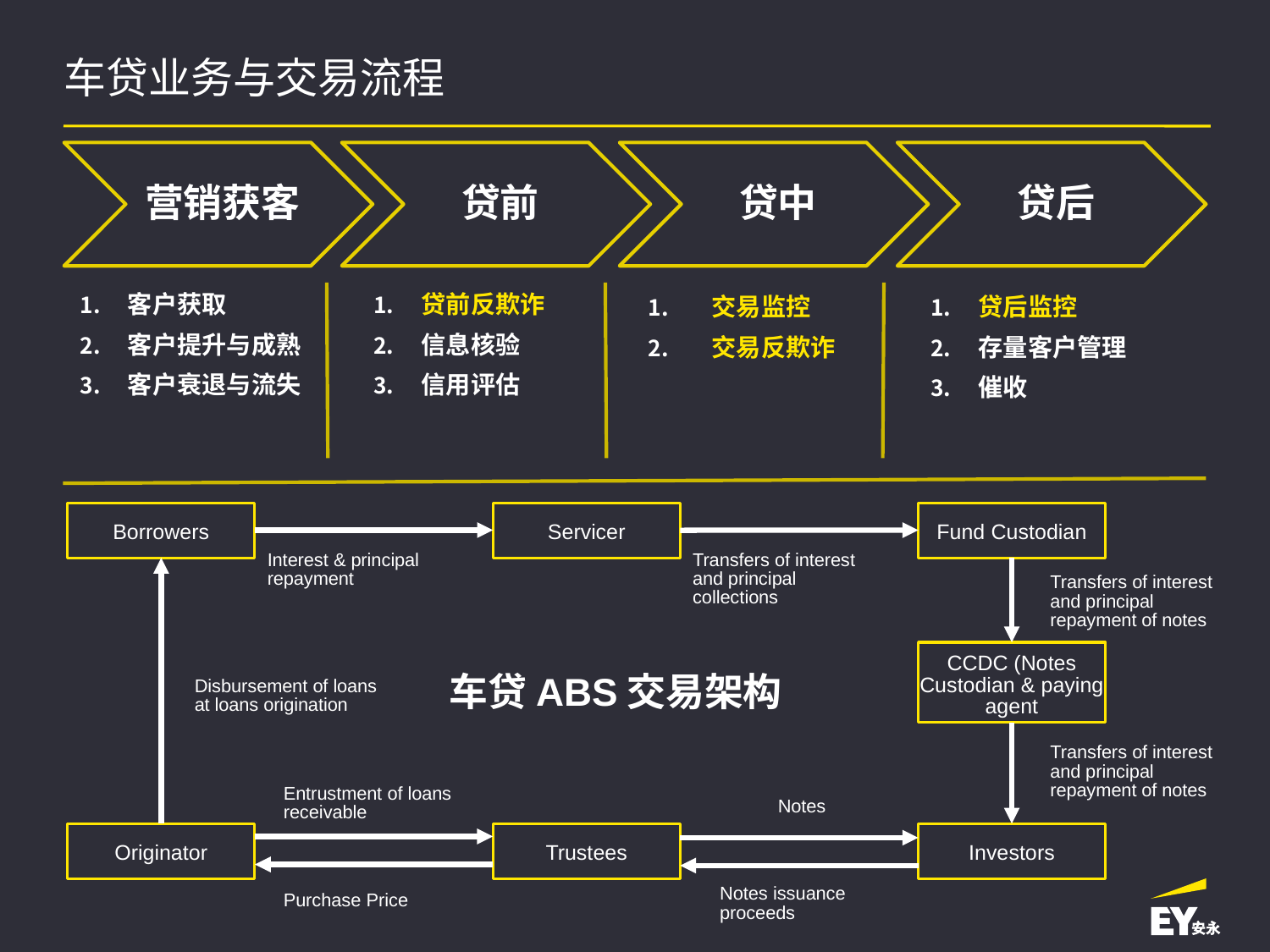

# 车贷业务与交易流程
营销获客
贷前
贷中
贷后
贷前反欺诈
信息核验
信用评估
客户获取
客户提升与成熟
客户衰退与流失

交易监控
交易反欺诈
贷后监控
存量客户管理
催收

Borrowers

Servicer

Fund Custodian
Interest & principal repayment
Transfers of interest and principal collections
Transfers of interest and principal repayment of notes
车贷ABS交易架构

CCDC (Notes Custodian & paying agent
Disbursement of loans at loans origination
Transfers of interest and principal repayment of notes
Entrustment of loans receivable
Notes

Originator

Trustees

Investors
Notes issuance proceeds
Purchase Price